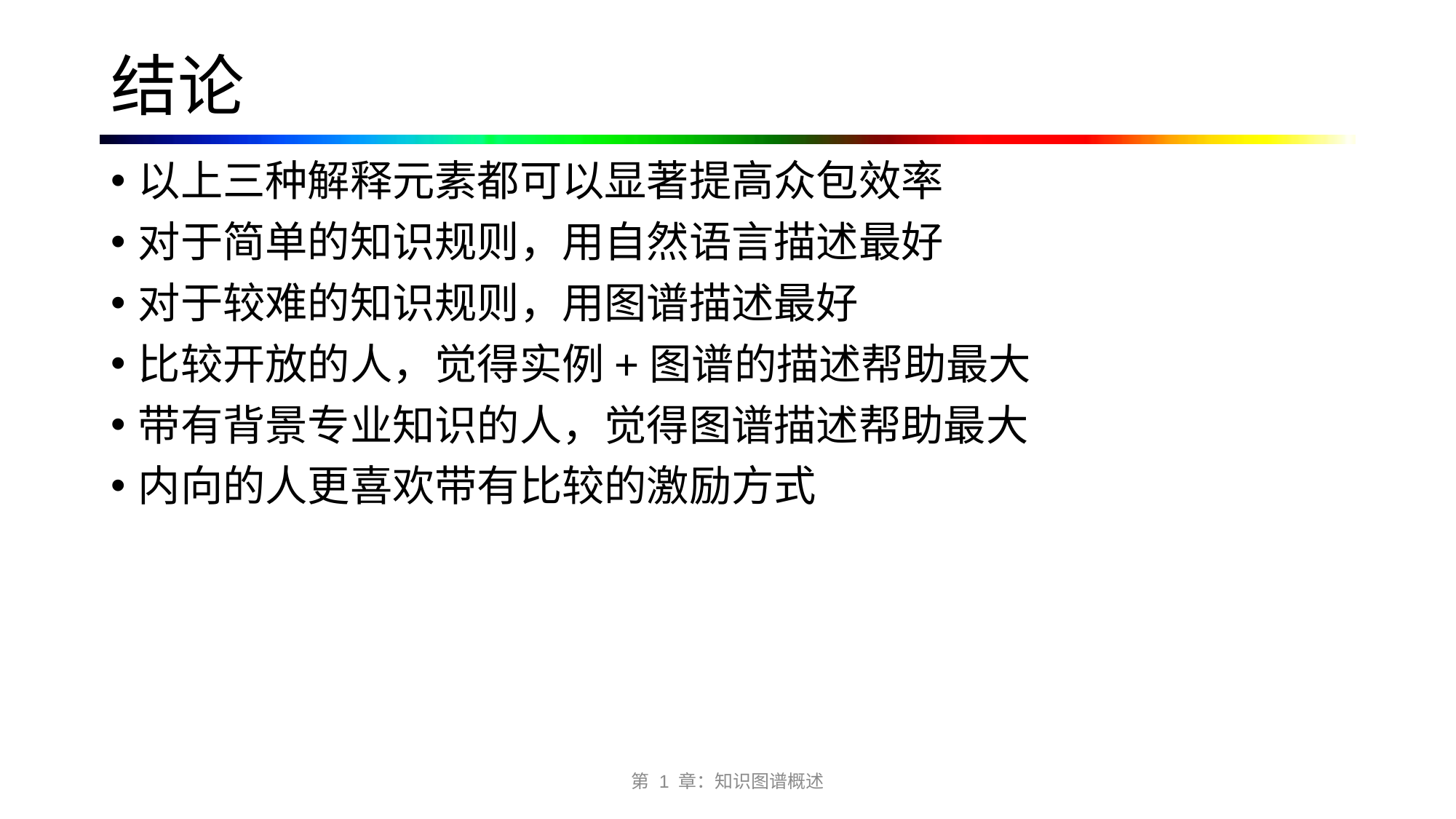

# 结论
以上三种解释元素都可以显著提高众包效率
对于简单的知识规则，用自然语言描述最好
对于较难的知识规则，用图谱描述最好
比较开放的人，觉得实例+图谱的描述帮助最大
带有背景专业知识的人，觉得图谱描述帮助最大
内向的人更喜欢带有比较的激励方式

第 1 章：知识图谱概述
40